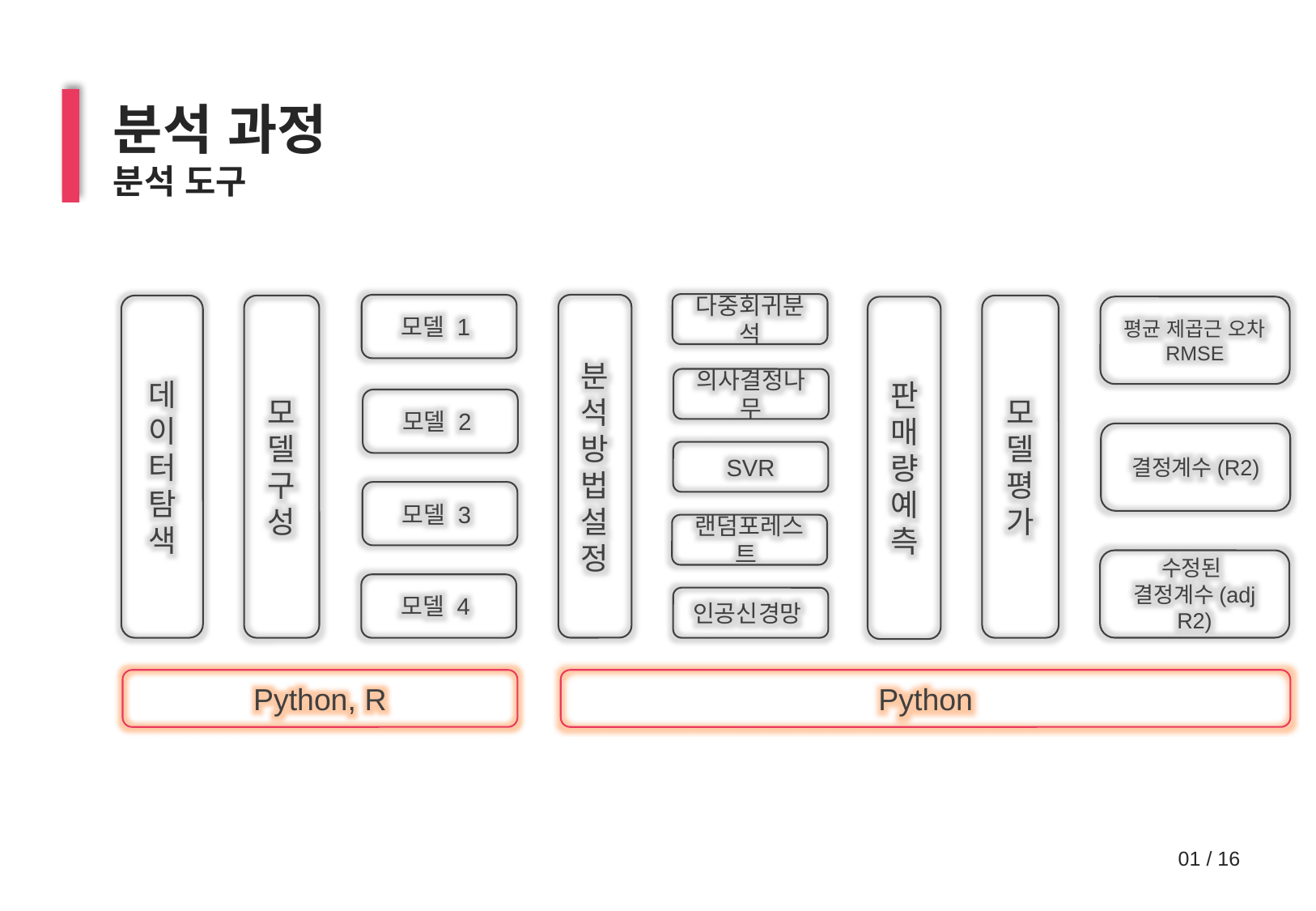

분석 과정
분석 도구
다중회귀분석
모델 1
모델 2
모델 3
모델 4
분석 방법 설정
모델 구성
모델 평가
데이터 탐색
판매량 예측
평균 제곱근 오차
RMSE
결정계수(R2)
수정된
결정계수(adj R2)
의사결정나무
SVR
랜덤포레스트
인공신경망
Python, R
Python
01 / 16